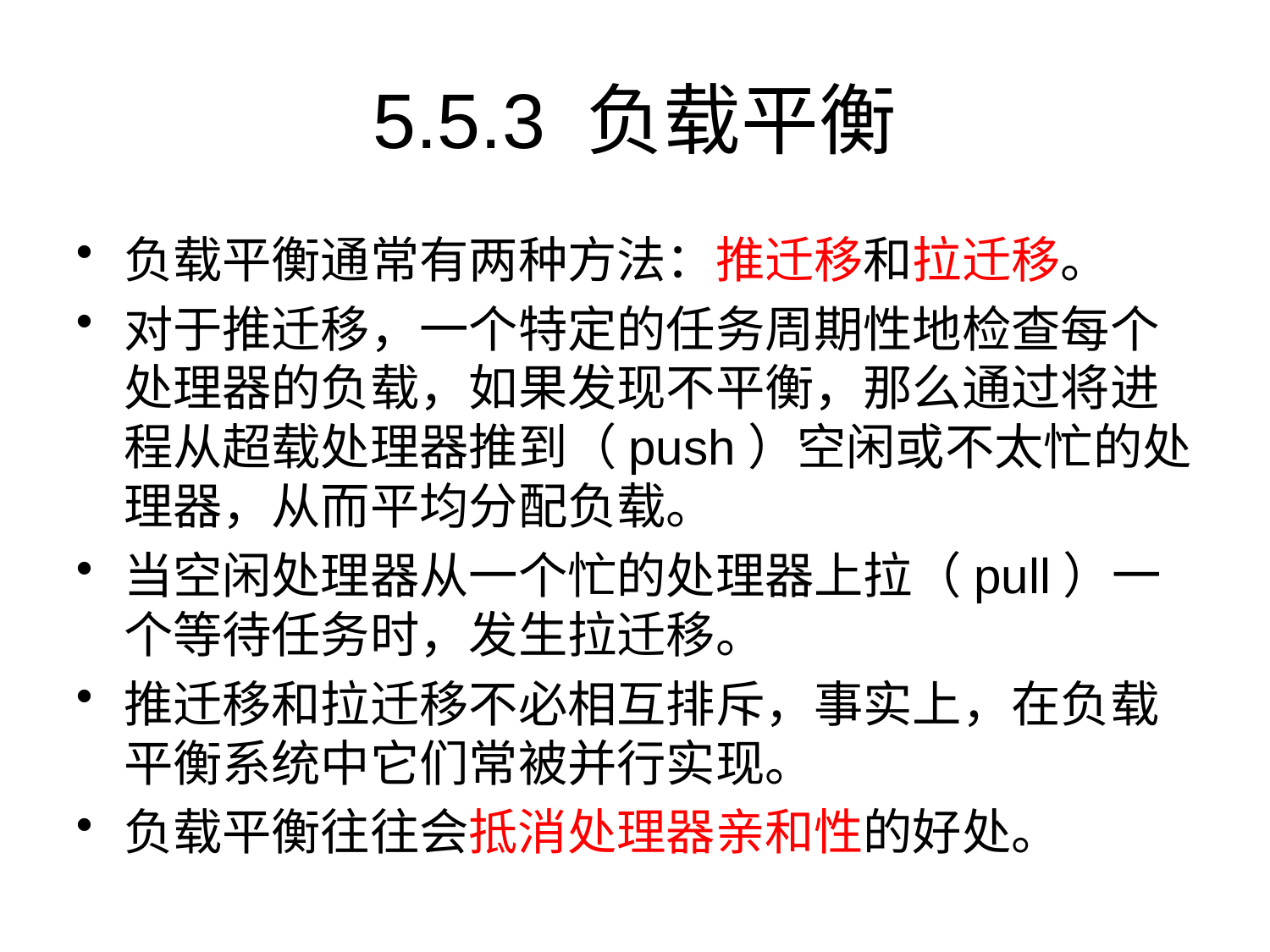

# 5.5.3 负载平衡
负载平衡通常有两种方法：推迁移和拉迁移。
对于推迁移，一个特定的任务周期性地检查每个处理器的负载，如果发现不平衡，那么通过将进程从超载处理器推到（push）空闲或不太忙的处理器，从而平均分配负载。
当空闲处理器从一个忙的处理器上拉（pull）一个等待任务时，发生拉迁移。
推迁移和拉迁移不必相互排斥，事实上，在负载平衡系统中它们常被并行实现。
负载平衡往往会抵消处理器亲和性的好处。